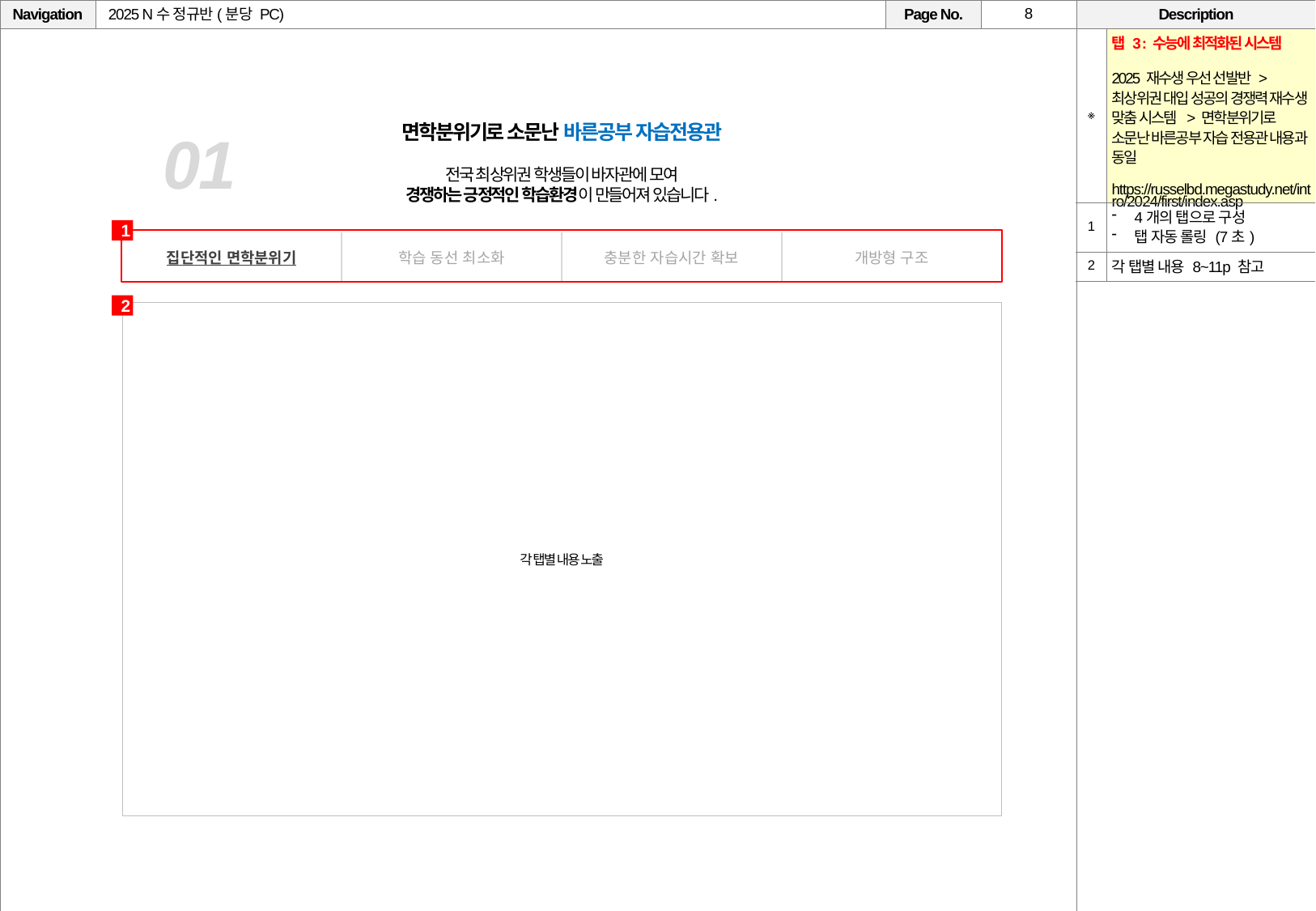

# 2025 N수 정규반(분당 PC)
| ※ | 탭 3 : 수능에 최적화된 시스템 2025 재수생 우선 선발반 > 최상위권 대입 성공의 경쟁력 재수생 맞춤 시스템 > 면학분위기로 소문난 바른공부 자습 전용관 내용과 동일 https://russelbd.megastudy.net/intro/2024/first/index.asp |
| --- | --- |
| 1 | 4개의 탭으로 구성 탭 자동 롤링 (7초) |
| 2 | 각 탭별 내용 8~11p 참고 |
면학분위기로 소문난 바른공부 자습전용관

전국 최상위권 학생들이 바자관에 모여
경쟁하는 긍정적인 학습환경이 만들어져 있습니다.
01
1

| 집단적인 면학분위기 | 학습 동선 최소화 | 충분한 자습시간 확보 | 개방형 구조 |
| --- | --- | --- | --- |
2
각 탭별 내용 노출